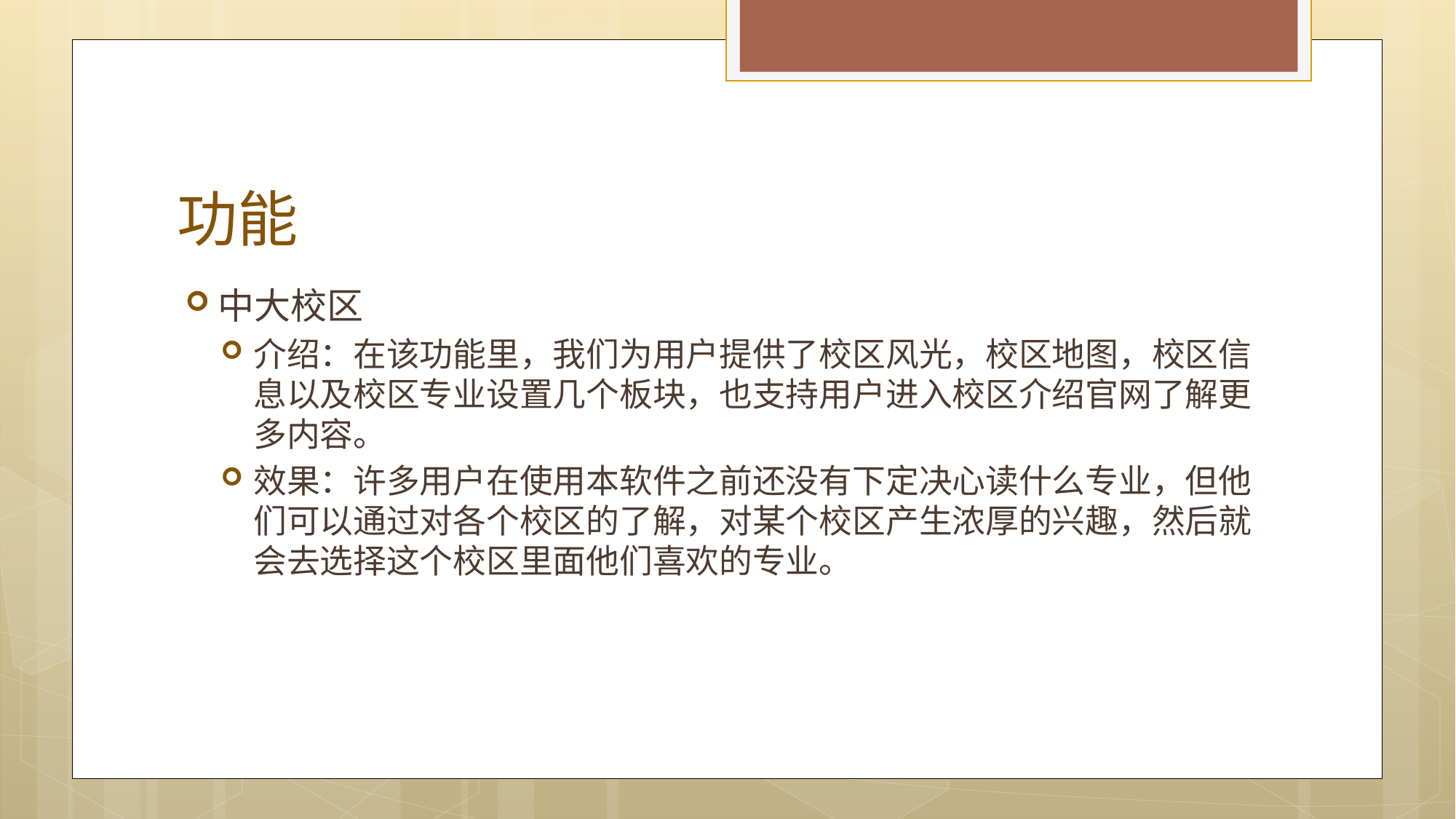

# 功能
中大校区
介绍：在该功能里，我们为用户提供了校区风光，校区地图，校区信息以及校区专业设置几个板块，也支持用户进入校区介绍官网了解更多内容。
效果：许多用户在使用本软件之前还没有下定决心读什么专业，但他们可以通过对各个校区的了解，对某个校区产生浓厚的兴趣，然后就会去选择这个校区里面他们喜欢的专业。